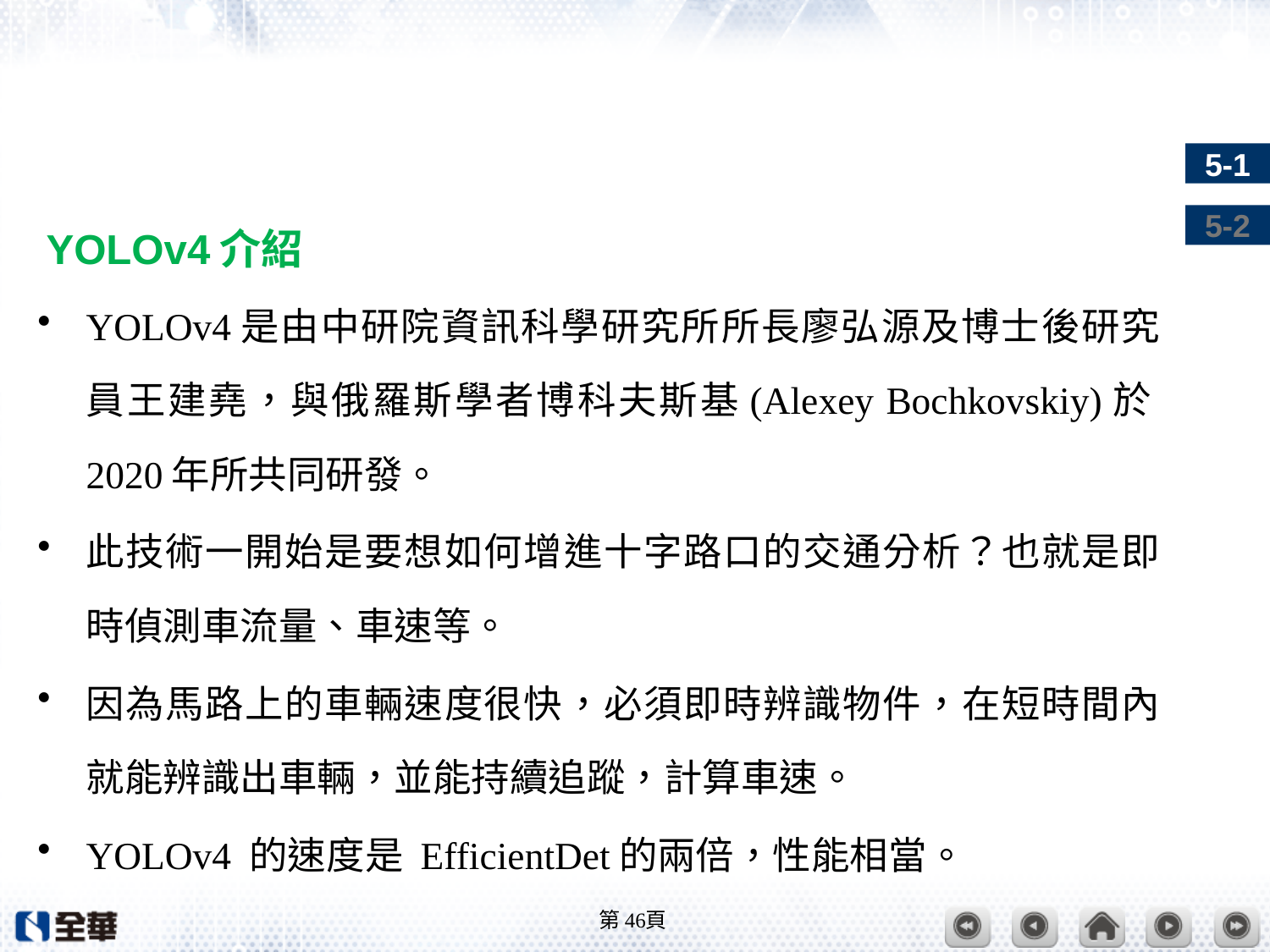

#
YOLOv4介紹
YOLOv4是由中研院資訊科學研究所所長廖弘源及博士後研究員王建堯，與俄羅斯學者博科夫斯基(Alexey Bochkovskiy)於2020年所共同研發。
此技術一開始是要想如何增進十字路口的交通分析？也就是即時偵測車流量、車速等。
因為馬路上的車輛速度很快，必須即時辨識物件，在短時間內就能辨識出車輛，並能持續追蹤，計算車速。
YOLOv4 的速度是 EfficientDet的兩倍，性能相當。